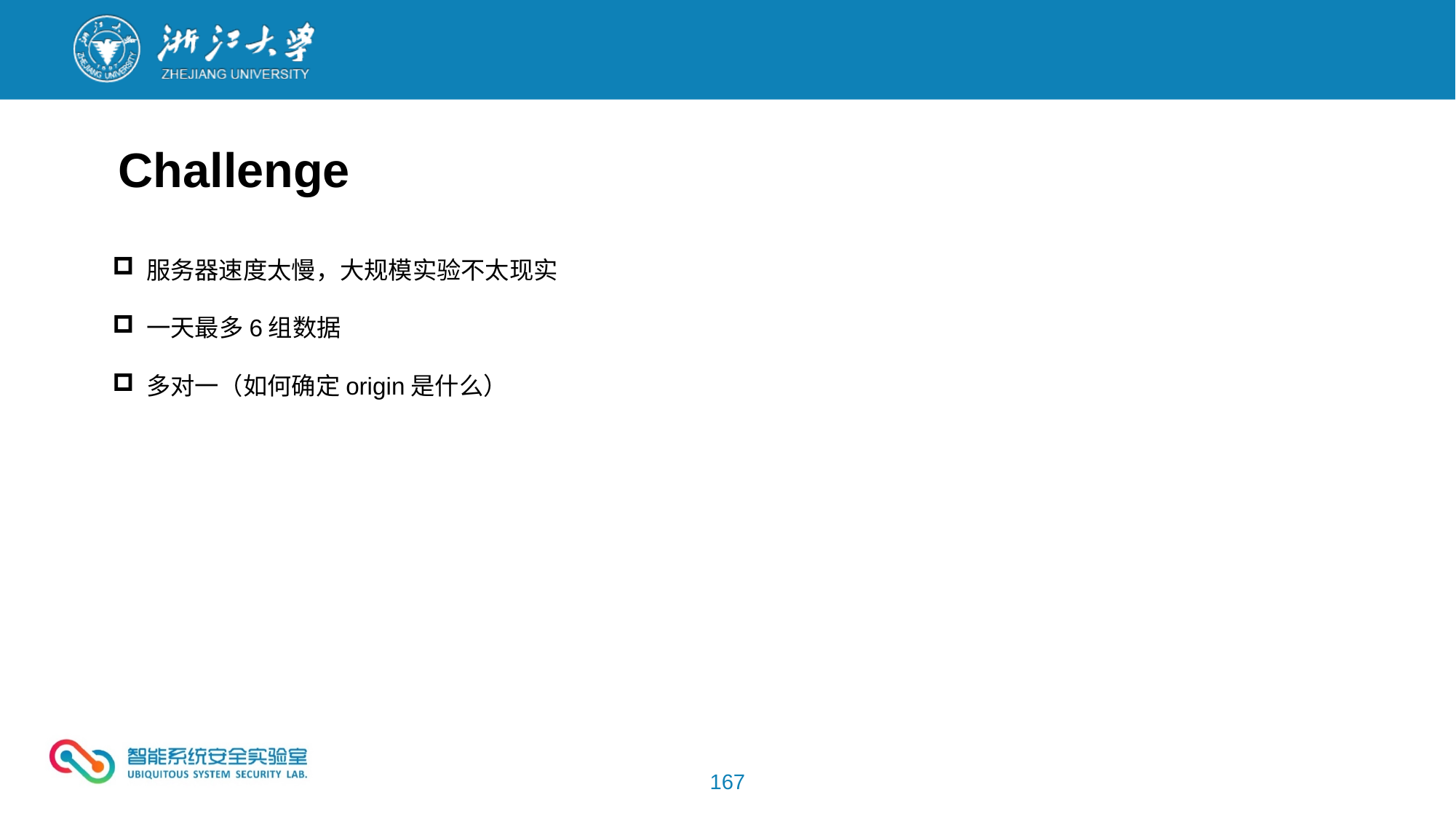

Challenge
服务器速度太慢，大规模实验不太现实
一天最多6组数据
多对一（如何确定origin是什么）